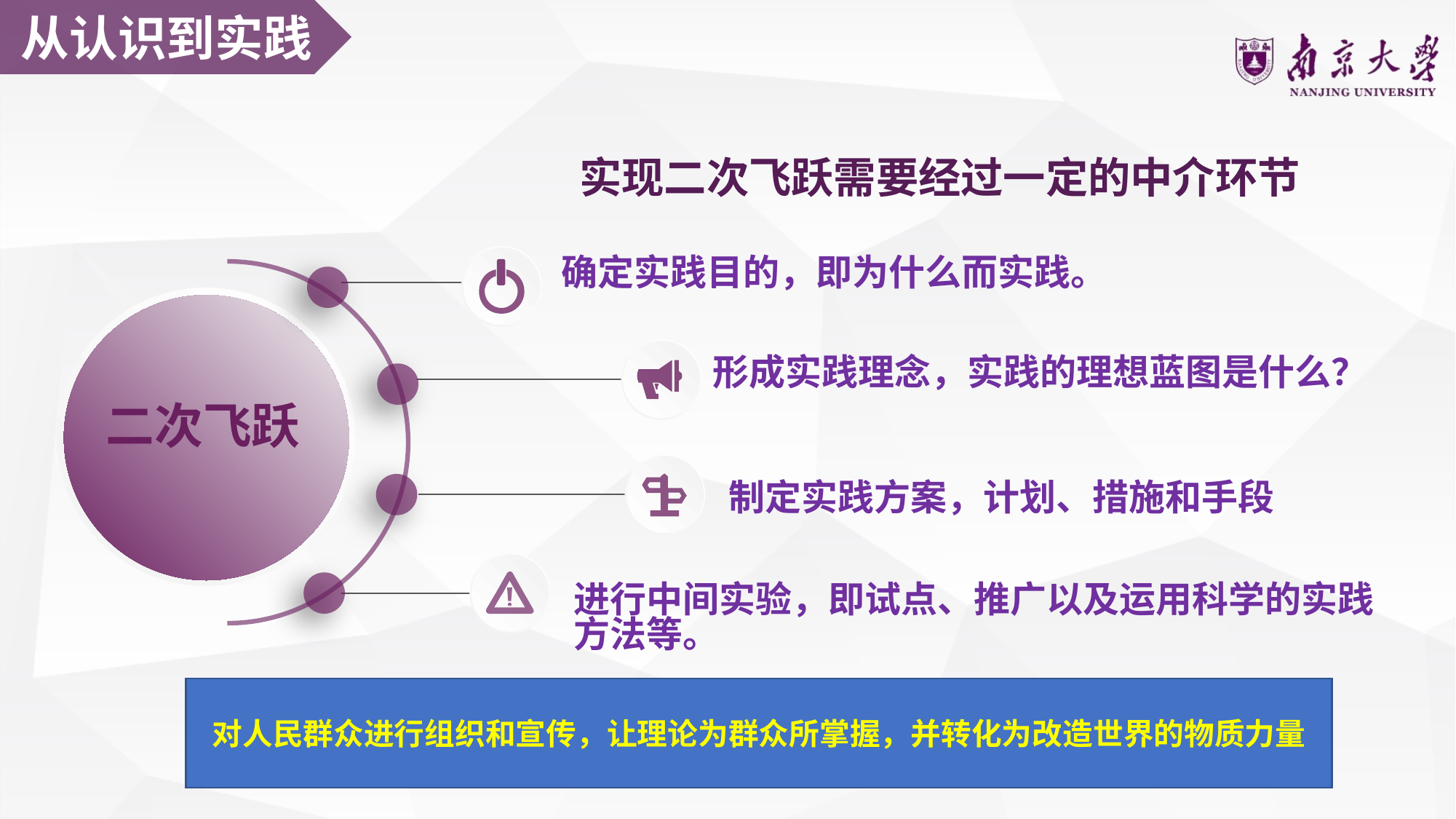

从认识到实践
实现二次飞跃需要经过一定的中介环节

确定实践目的，即为什么而实践。

形成实践理念，实践的理想蓝图是什么？

二次飞跃

制定实践方案，计划、措施和手段

进行中间实验，即试点、推广以及运用科学的实践方法等。

对人民群众进行组织和宣传，让理论为群众所掌握，并转化为改造世界的物质力量